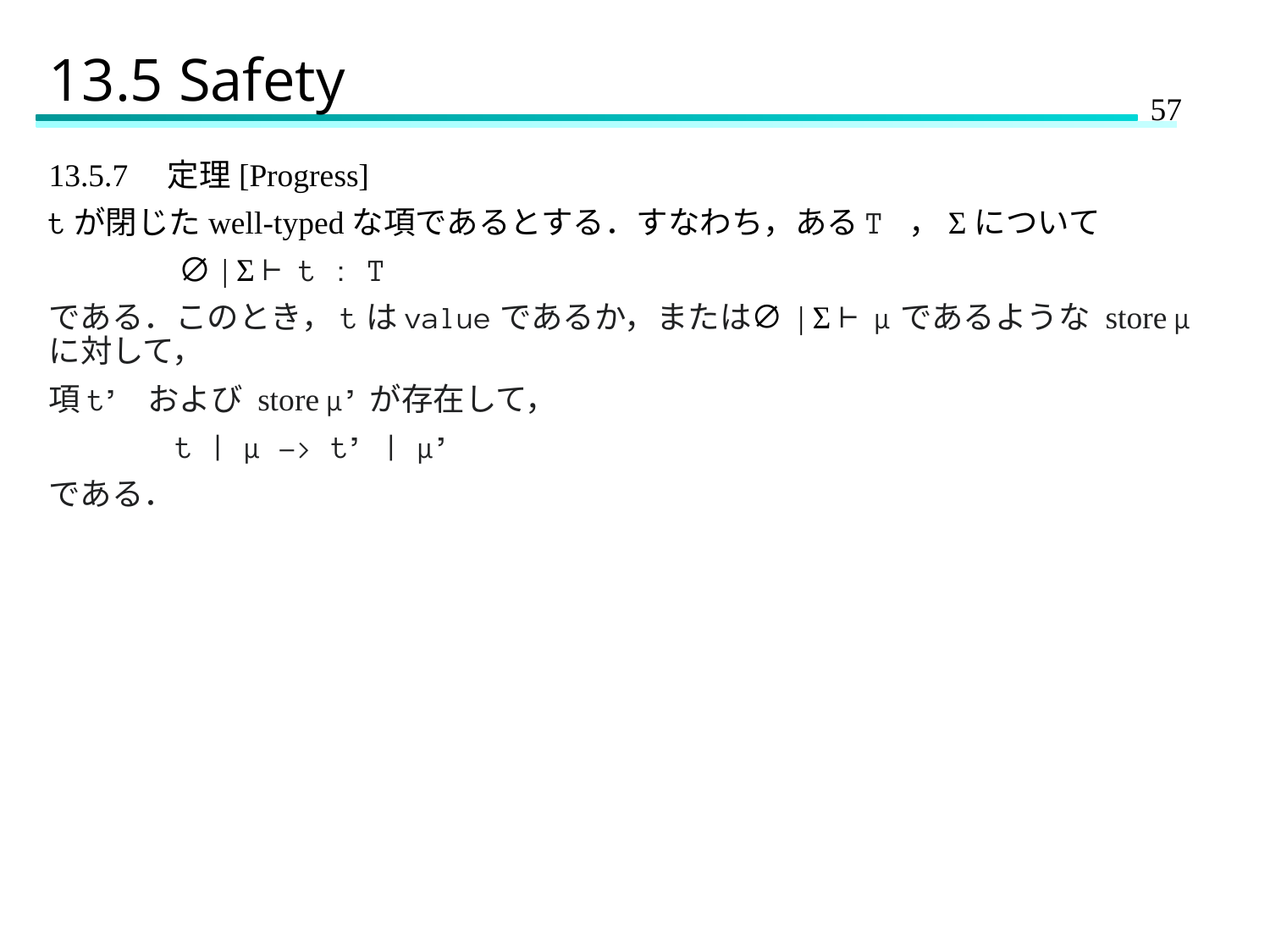

# 13.5 Safety
13.5.7　定理[Progress]
tが閉じたwell-typedな項であるとする．すなわち，あるT ，Σについて
	∅ | Σ ⊢ t : T
である．このとき，tはvalueであるか，または∅ | Σ ⊢ μであるような store μ に対して，
項t’ および store μ’が存在して，
	t | μ -> t’ | μ’
である．